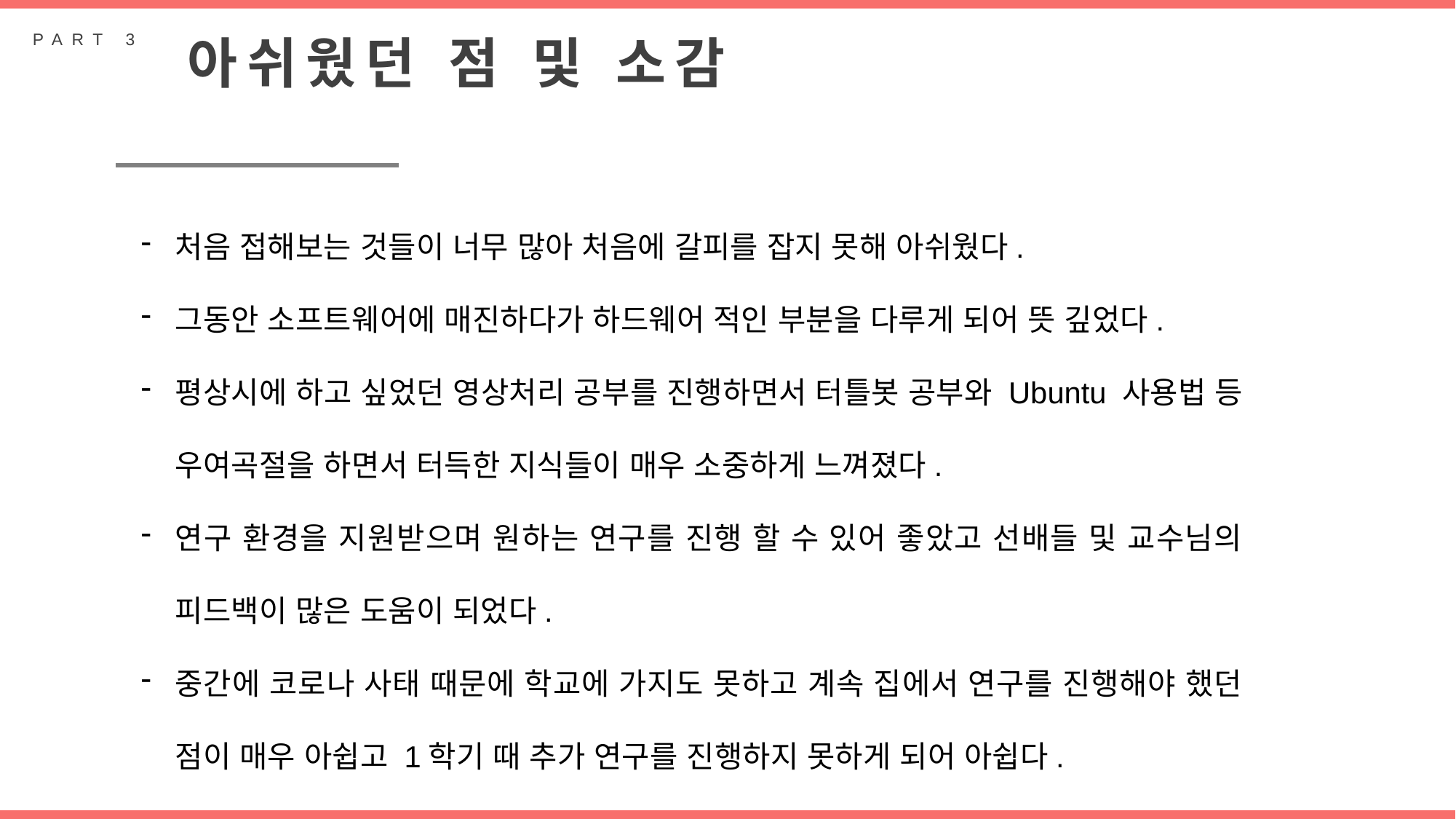

PART 3
아쉬웠던 점 및 소감
처음 접해보는 것들이 너무 많아 처음에 갈피를 잡지 못해 아쉬웠다.
그동안 소프트웨어에 매진하다가 하드웨어 적인 부분을 다루게 되어 뜻 깊었다.
평상시에 하고 싶었던 영상처리 공부를 진행하면서 터틀봇 공부와 Ubuntu 사용법 등 우여곡절을 하면서 터득한 지식들이 매우 소중하게 느껴졌다.
연구 환경을 지원받으며 원하는 연구를 진행 할 수 있어 좋았고 선배들 및 교수님의 피드백이 많은 도움이 되었다.
중간에 코로나 사태 때문에 학교에 가지도 못하고 계속 집에서 연구를 진행해야 했던 점이 매우 아쉽고 1학기 때 추가 연구를 진행하지 못하게 되어 아쉽다.